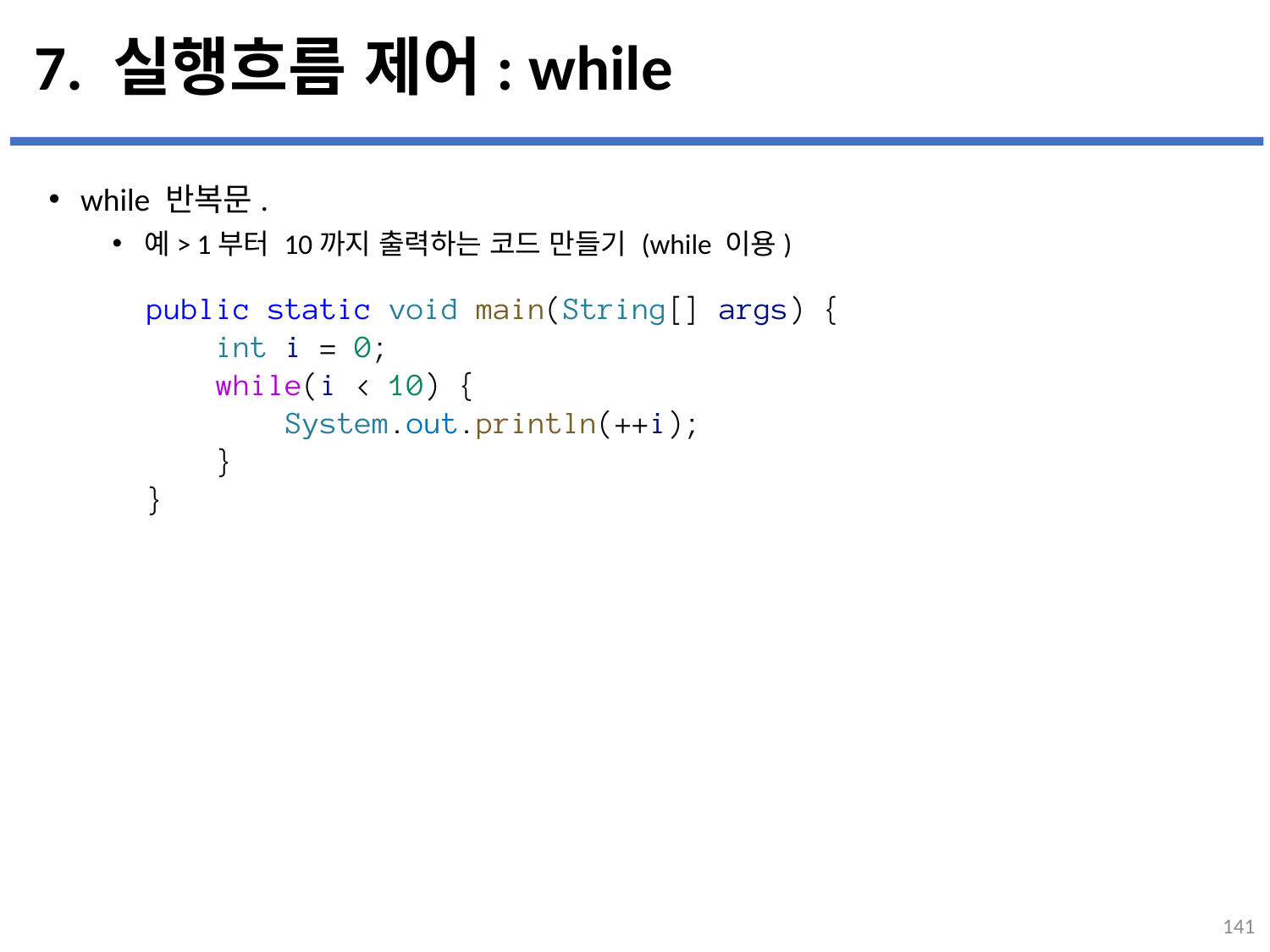

# 7. 실행흐름 제어: while
while 반복문.
예> 1부터 10까지 출력하는 코드 만들기 (while 이용)
...

설명
public static void main(String[] args) {
    int i = 0;
    while(i < 10) {
        System.out.println(++i);
    }
}
141